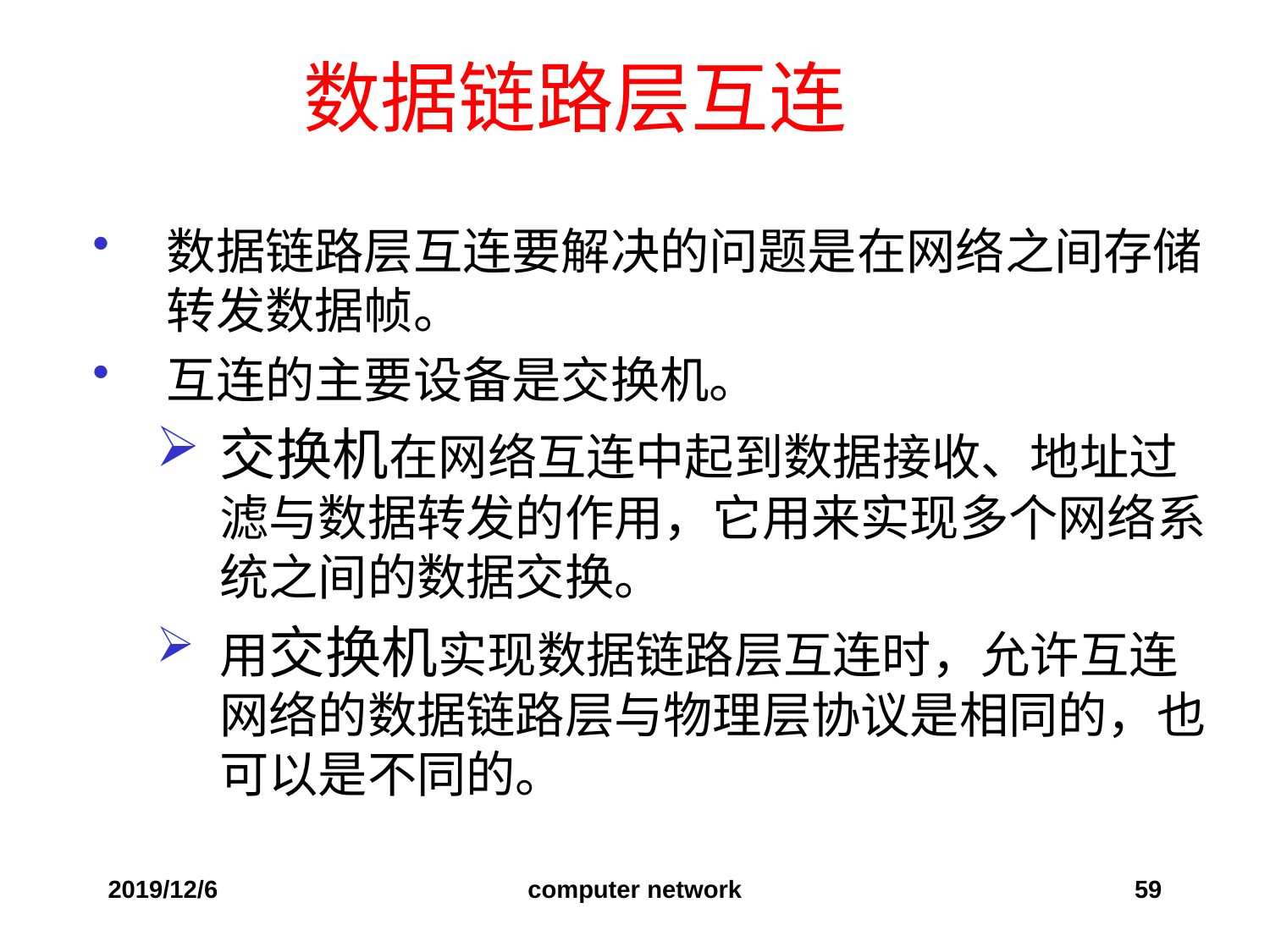

数据链路层互连
数据链路层互连要解决的问题是在网络之间存储转发数据帧。
互连的主要设备是交换机。
交换机在网络互连中起到数据接收、地址过滤与数据转发的作用，它用来实现多个网络系统之间的数据交换。
用交换机实现数据链路层互连时，允许互连网络的数据链路层与物理层协议是相同的，也可以是不同的。
2019/12/6
computer network
59